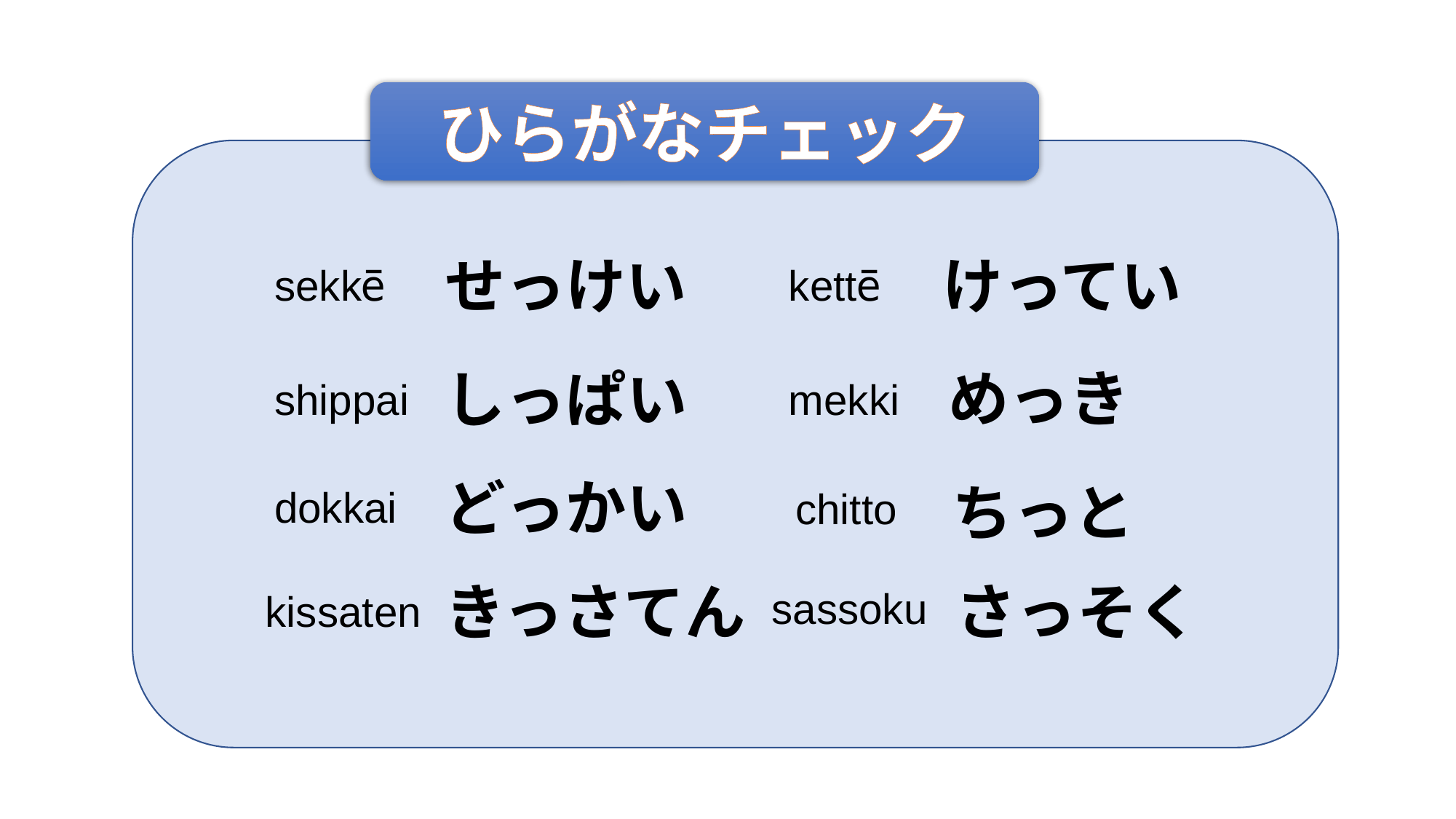

ひらがなチェック

せっけい
けってい
sekkē
kettē
めっき
しっぱい
shippai
mekki
どっかい
ちっと
dokkai
chitto
きっさてん
さっそく
sassoku
kissaten